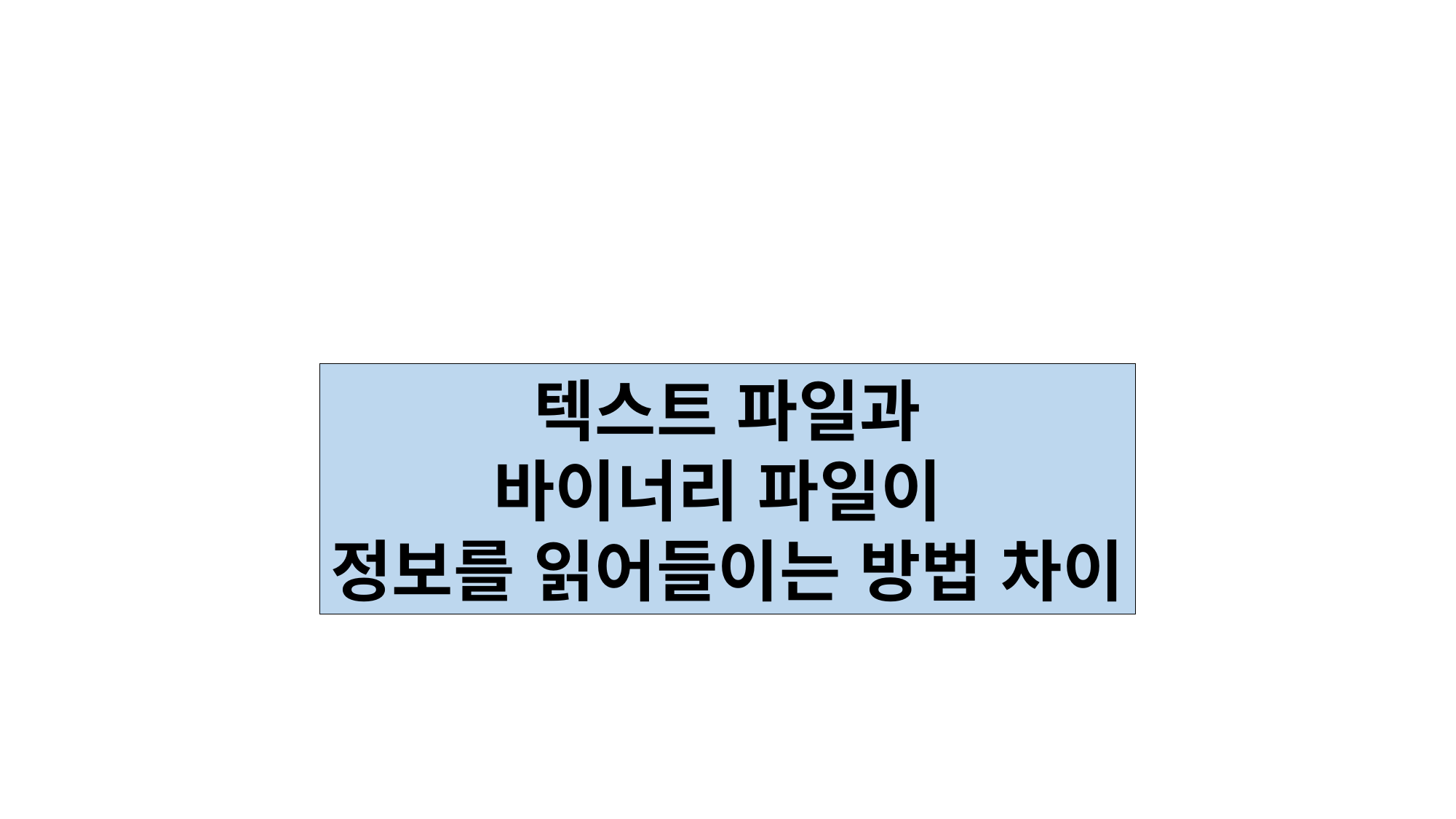

텍스트 파일과
바이너리 파일이
정보를 읽어들이는 방법 차이